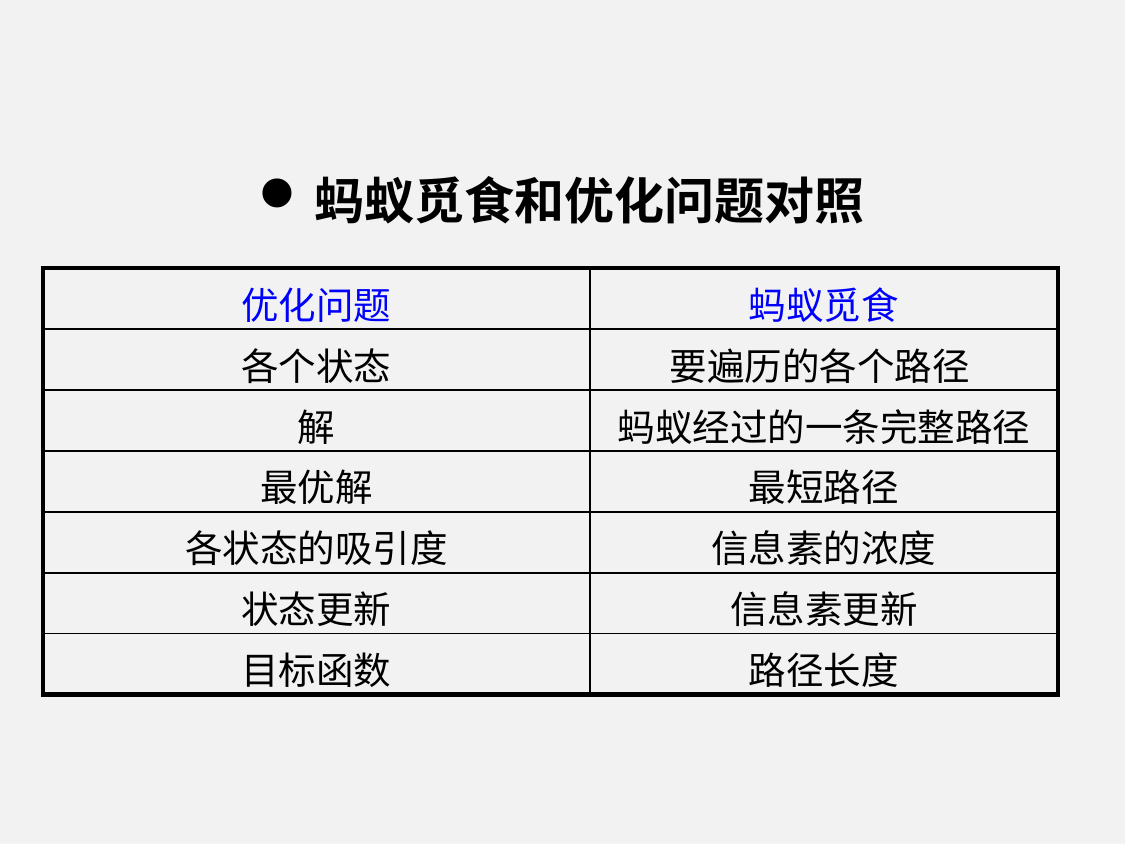

蚂蚁觅食和优化问题对照
| 优化问题 | 蚂蚁觅食 |
| --- | --- |
| 各个状态 | 要遍历的各个路径 |
| 解 | 蚂蚁经过的一条完整路径 |
| 最优解 | 最短路径 |
| 各状态的吸引度 | 信息素的浓度 |
| 状态更新 | 信息素更新 |
| 目标函数 | 路径长度 |